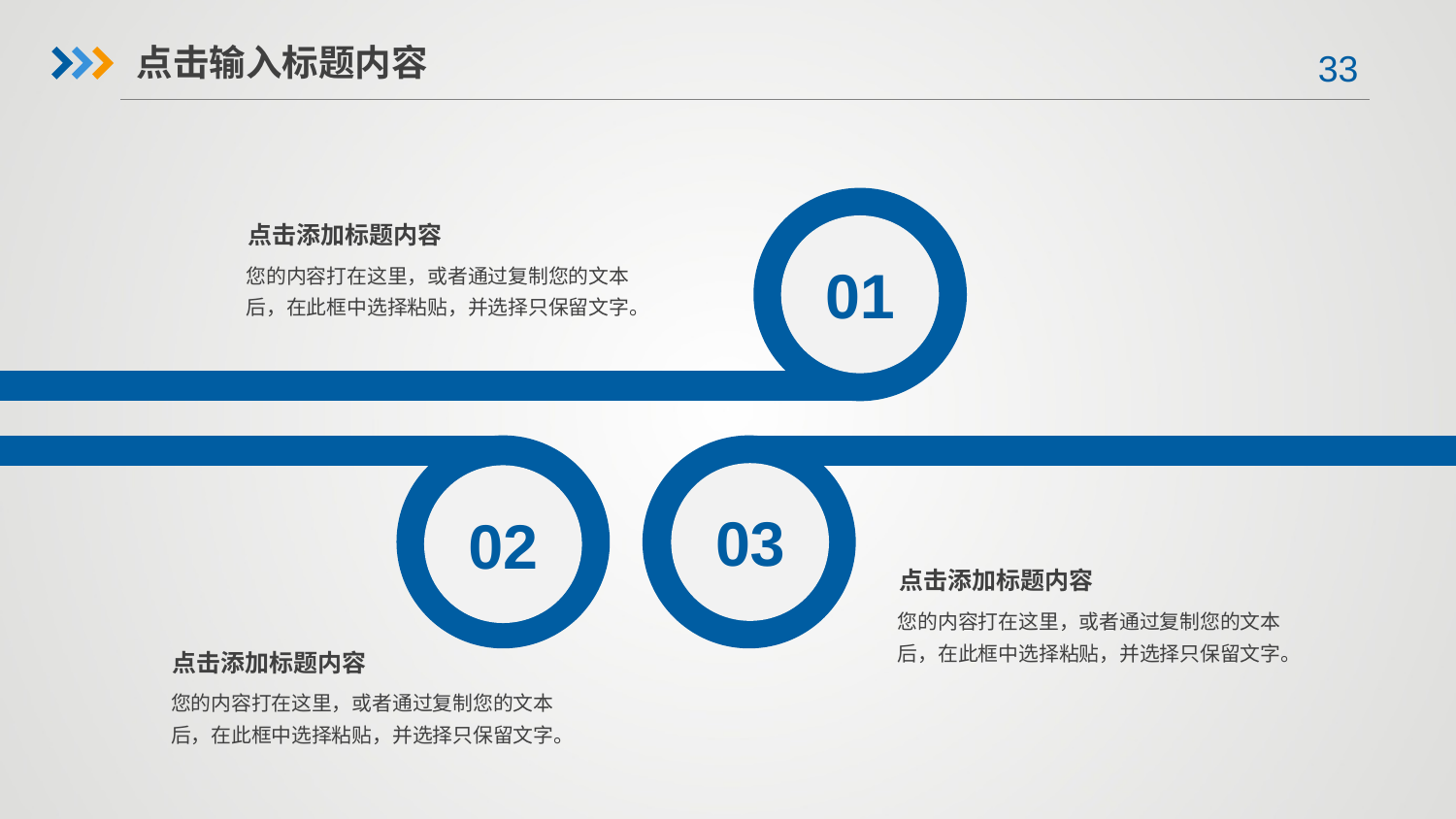

点击输入标题内容

01
点击添加标题内容
您的内容打在这里，或者通过复制您的文本后，在此框中选择粘贴，并选择只保留文字。

02

03
点击添加标题内容
您的内容打在这里，或者通过复制您的文本后，在此框中选择粘贴，并选择只保留文字。
点击添加标题内容
您的内容打在这里，或者通过复制您的文本后，在此框中选择粘贴，并选择只保留文字。